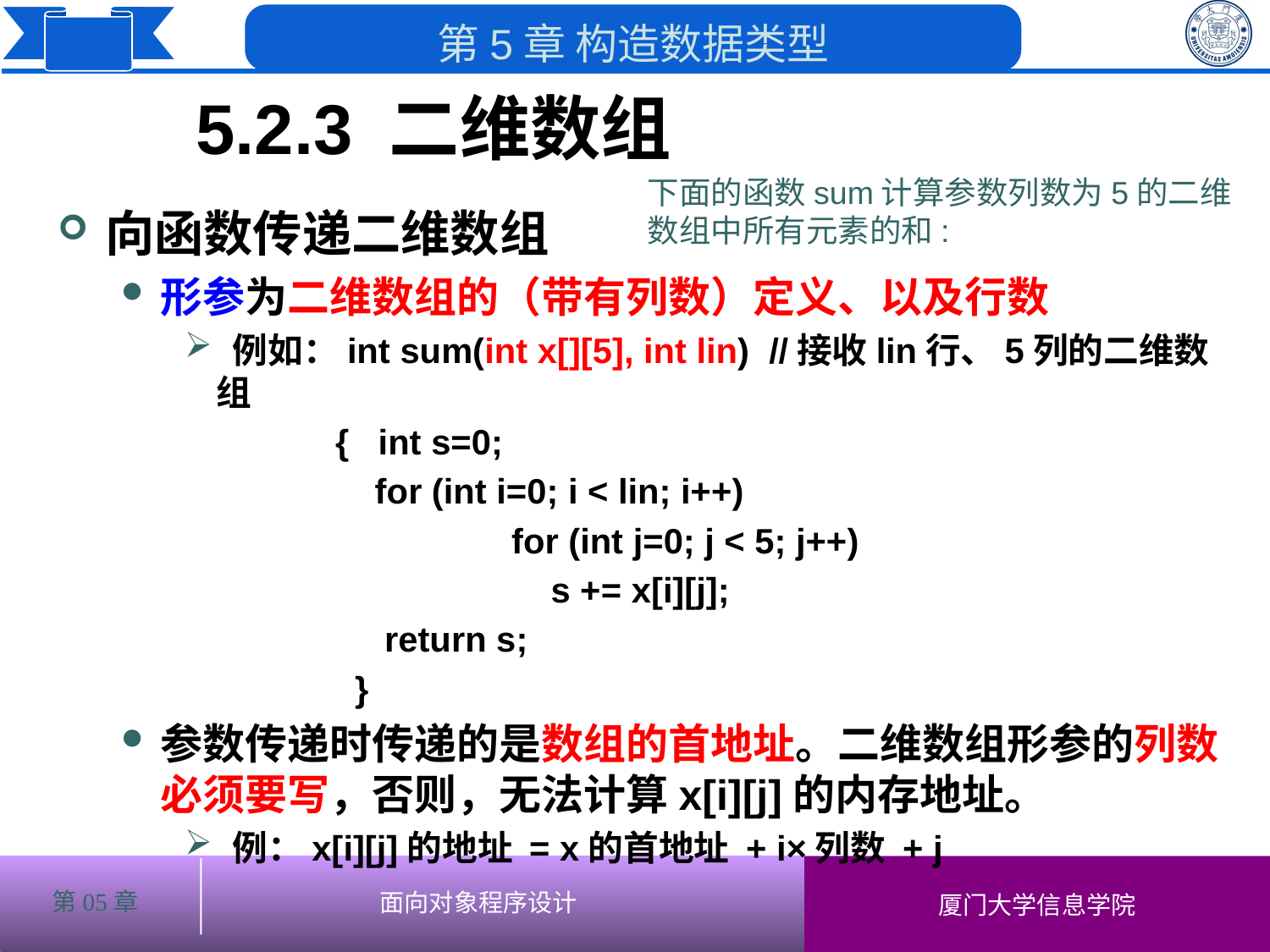

5.2.3 二维数组
下面的函数sum计算参数列数为5的二维数组中所有元素的和:
# 向函数传递二维数组
形参为二维数组的（带有列数）定义、以及行数
 例如：int sum(int x[][5], int lin)  //接收lin行、5列的二维数组
                      {   int s=0;
	                      for (int i=0; i < lin; i++)
		                       for (int j=0; j < 5; j++)
			              s += x[i][j];
	                       return s;
                        }
参数传递时传递的是数组的首地址。二维数组形参的列数必须要写，否则，无法计算x[i][j]的内存地址。
 例：x[i][j]的地址 = x的首地址 + i×列数 + j
25